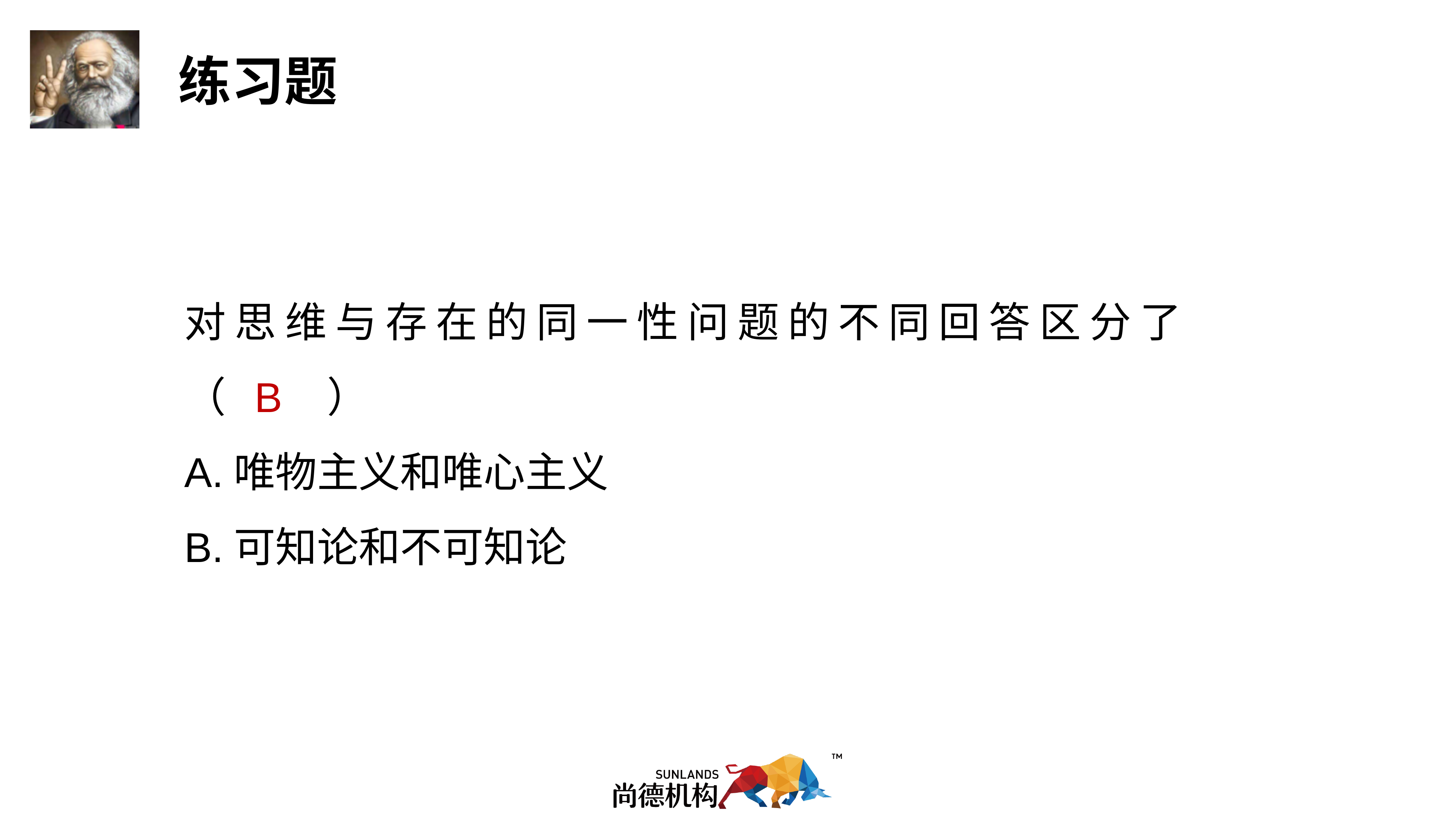

对思维与存在的同一性问题的不同回答区分了（  B   ）
A.唯物主义和唯心主义
B.可知论和不可知论